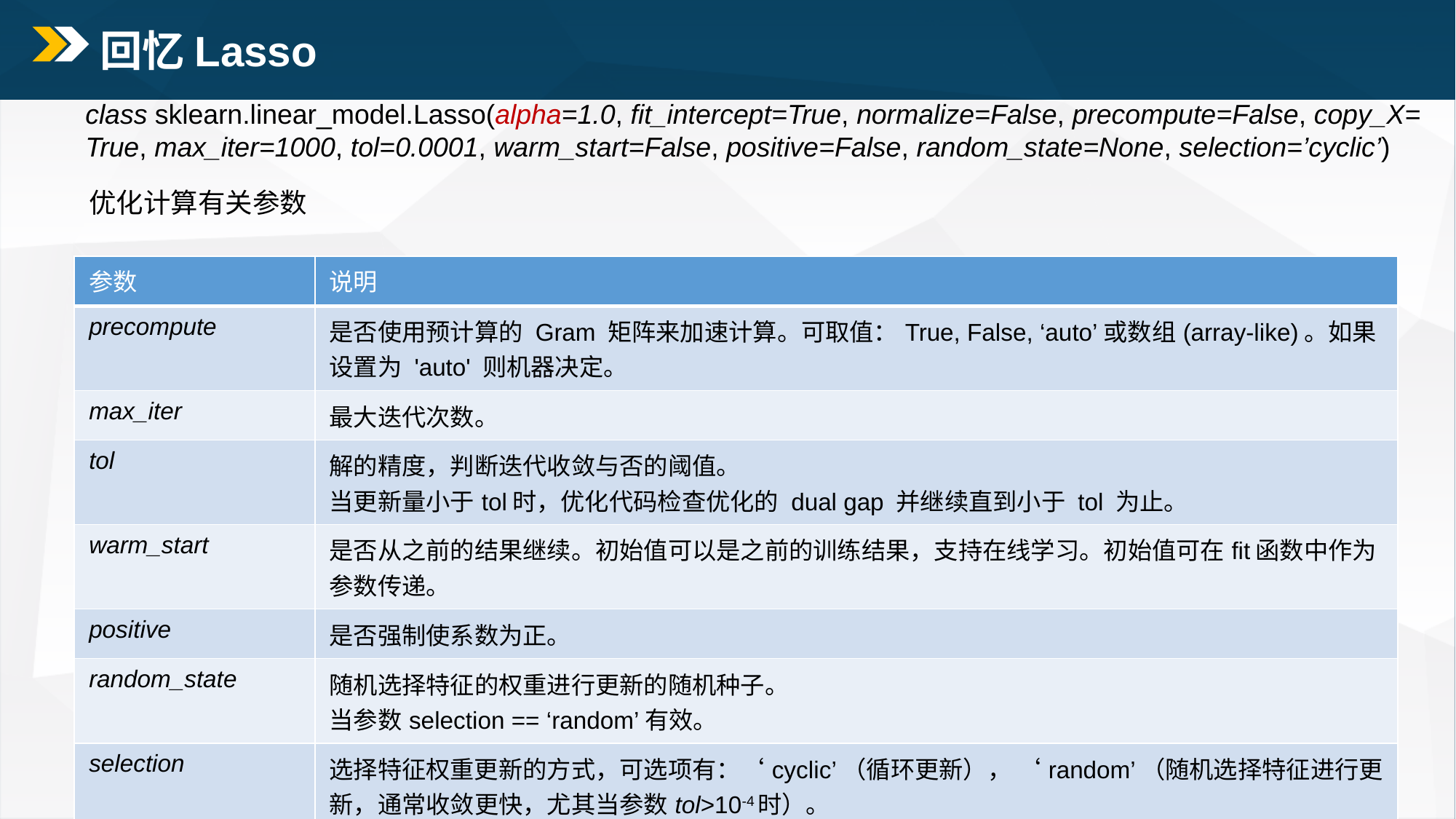

# 回忆Lasso
class sklearn.linear_model.Lasso(alpha=1.0, fit_intercept=True, normalize=False, precompute=False, copy_X=True, max_iter=1000, tol=0.0001, warm_start=False, positive=False, random_state=None, selection=’cyclic’)

优化计算有关参数
| 参数 | 说明 |
| --- | --- |
| precompute | 是否使用预计算的 Gram 矩阵来加速计算。可取值：True, False, ‘auto’或数组(array-like)。如果设置为 'auto' 则机器决定。 |
| max\_iter | 最大迭代次数。 |
| tol | 解的精度，判断迭代收敛与否的阈值。 当更新量小于tol时，优化代码检查优化的 dual gap 并继续直到小于 tol 为止。 |
| warm\_start | 是否从之前的结果继续。初始值可以是之前的训练结果，支持在线学习。初始值可在fit函数中作为参数传递。 |
| positive | 是否强制使系数为正。 |
| random\_state | 随机选择特征的权重进行更新的随机种子。 当参数selection == ‘random’有效。 |
| selection | 选择特征权重更新的方式，可选项有：‘cyclic’（循环更新）， ‘random’（随机选择特征进行更新，通常收敛更快，尤其当参数tol>10-4时）。 |